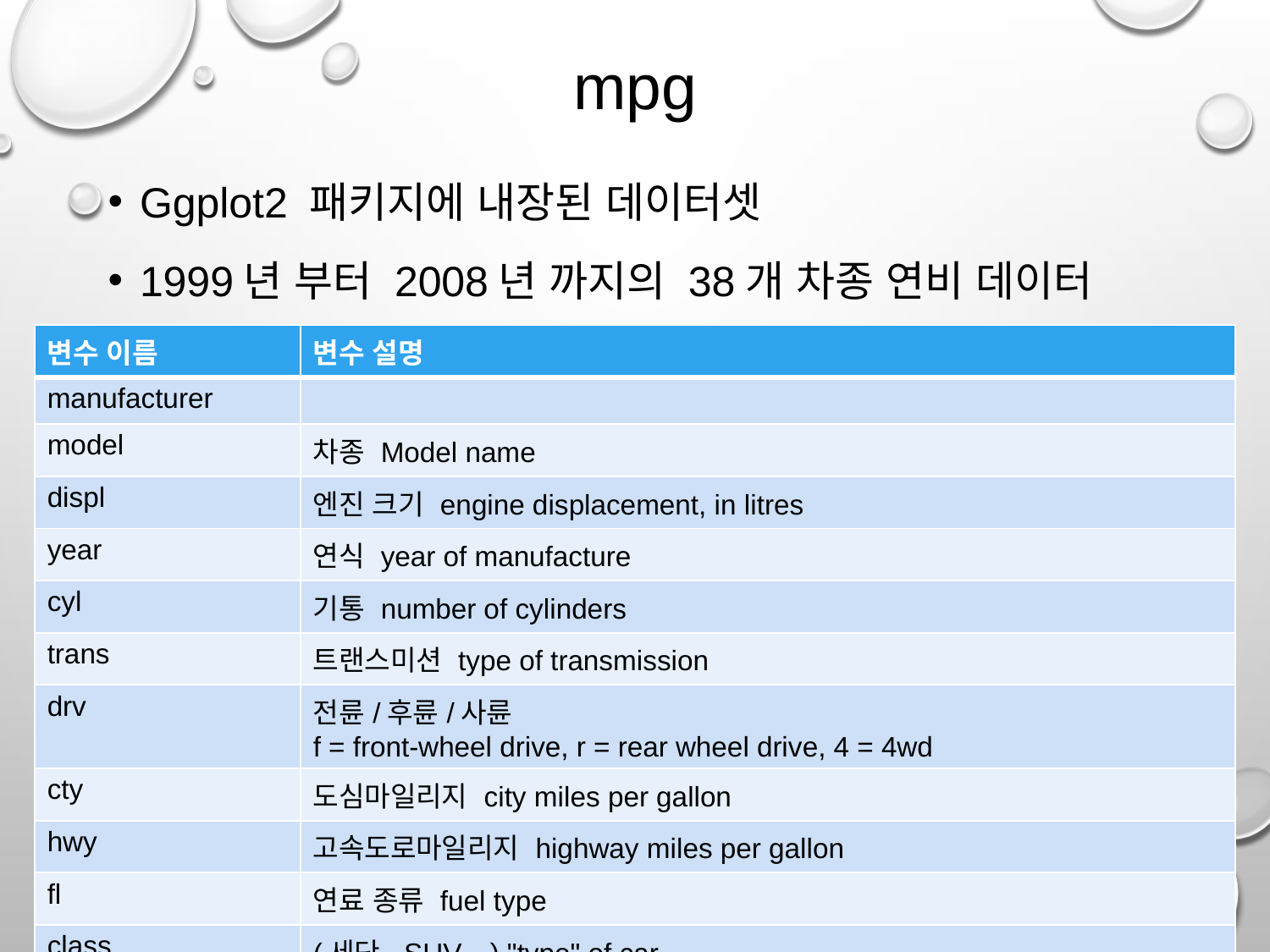

# mpg
Ggplot2 패키지에 내장된 데이터셋
1999년 부터 2008년 까지의 38개 차종 연비 데이터
| 변수 이름 | 변수 설명 |
| --- | --- |
| manufacturer |  |
| model | 차종 Model name |
| displ | 엔진 크기 engine displacement, in litres |
| year | 연식 year of manufacture |
| cyl | 기통 number of cylinders |
| trans | 트랜스미션 type of transmission |
| drv | 전륜/후륜/사륜 f = front-wheel drive, r = rear wheel drive, 4 = 4wd |
| cty | 도심마일리지 city miles per gallon |
| hwy | 고속도로마일리지 highway miles per gallon |
| fl | 연료 종류 fuel type |
| class | (세단, SUV…) "type" of car |
36